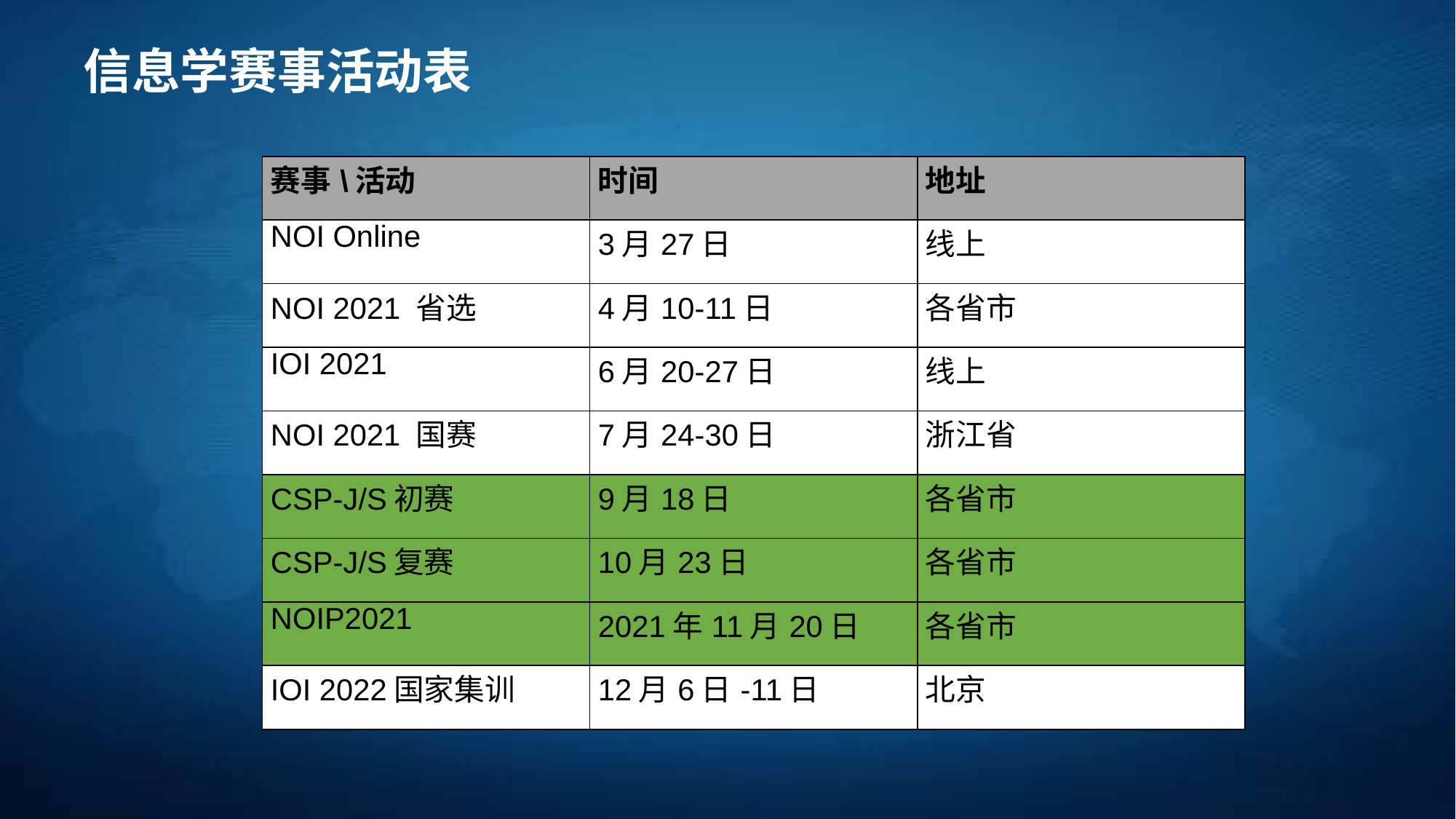

信息学赛事活动表
| 赛事\活动 | 时间 | 地址 |
| --- | --- | --- |
| NOI Online | 3月27日 | 线上 |
| NOI 2021 省选 | 4月10-11日 | 各省市 |
| IOI 2021 | 6月20-27日 | 线上 |
| NOI 2021 国赛 | 7月24-30日 | 浙江省 |
| CSP-J/S初赛 | 9月18日 | 各省市 |
| CSP-J/S复赛 | 10月23日 | 各省市 |
| NOIP2021 | 2021年11月20日 | 各省市 |
| IOI 2022国家集训 | 12月6日-11日 | 北京 |